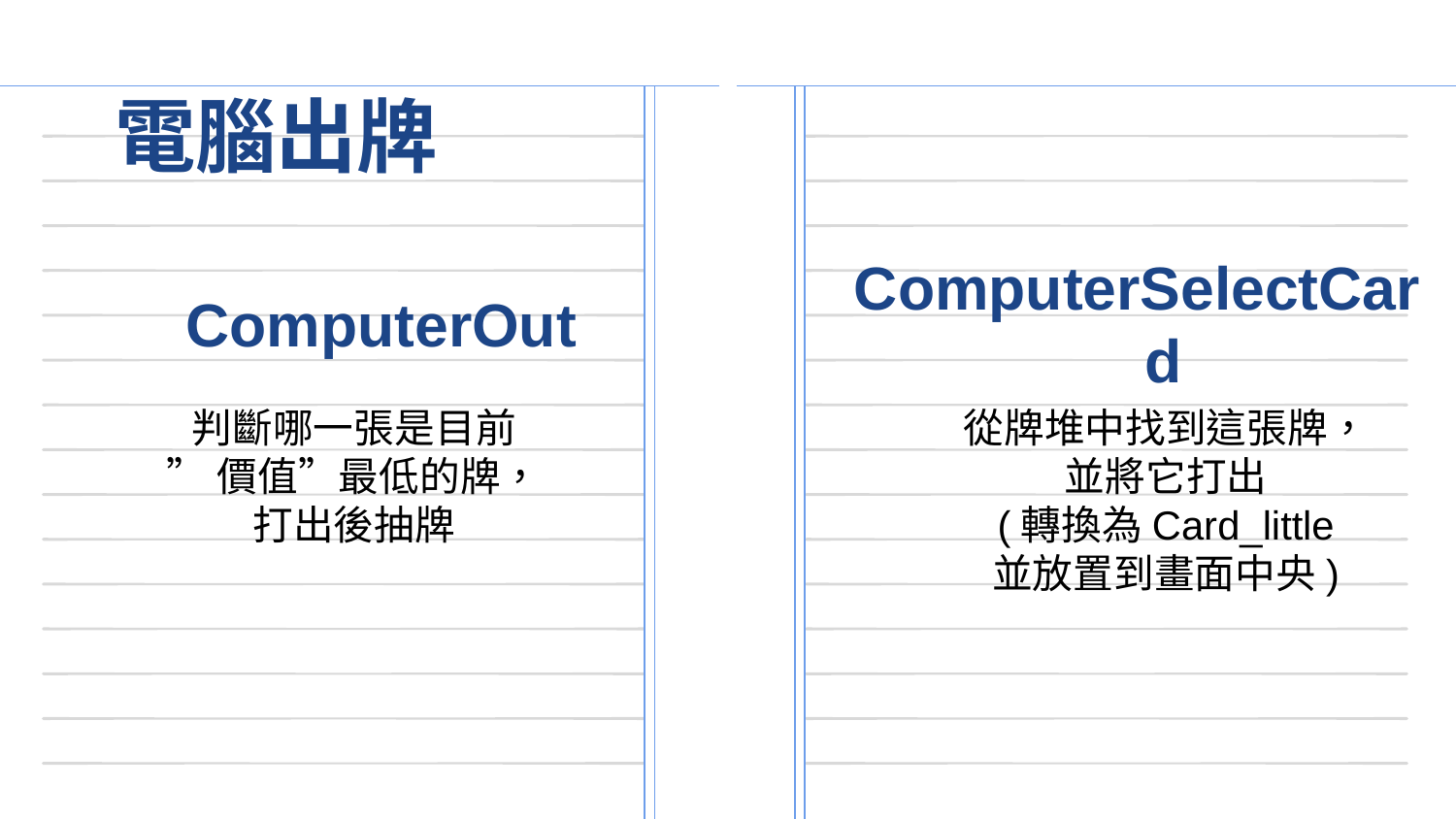

# 電腦出牌
ComputerOut
ComputerSelectCard
判斷哪一張是目前
”價值”最低的牌，
打出後抽牌
從牌堆中找到這張牌，
並將它打出
(轉換為Card_little
並放置到畫面中央)